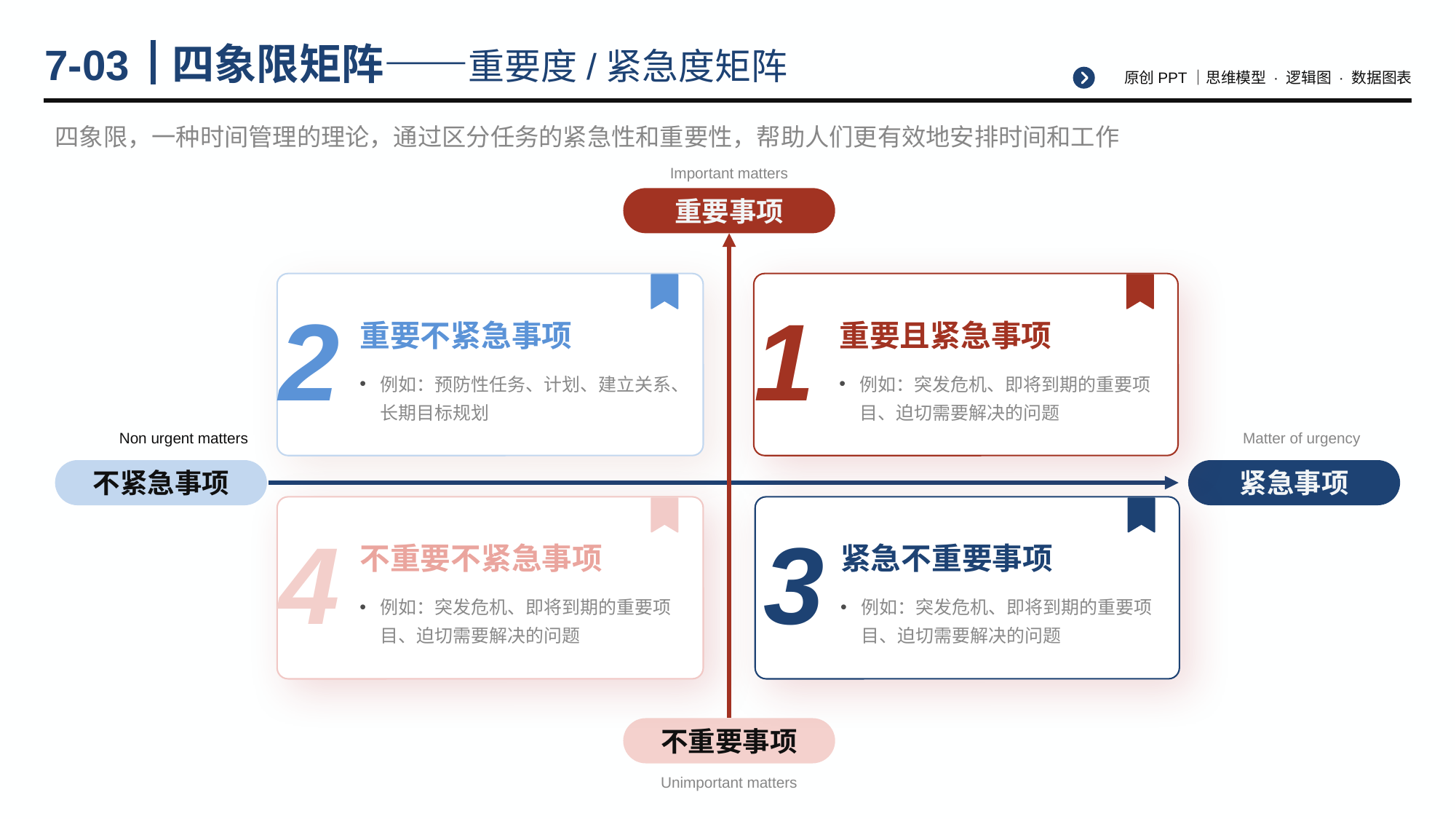

# 四象限矩阵——重要度/紧急度矩阵
7-03
四象限，一种时间管理的理论，通过区分任务的紧急性和重要性，帮助人们更有效地安排时间和工作
Important matters
重要事项

2
重要不紧急事项
例如：预防性任务、计划、建立关系、长期目标规划

1
重要且紧急事项
例如：突发危机、即将到期的重要项目、迫切需要解决的问题
Non urgent matters
不紧急事项
Matter of urgency
紧急事项

4
不重要不紧急事项
例如：突发危机、即将到期的重要项目、迫切需要解决的问题

3
紧急不重要事项
例如：突发危机、即将到期的重要项目、迫切需要解决的问题
不重要事项
Unimportant matters